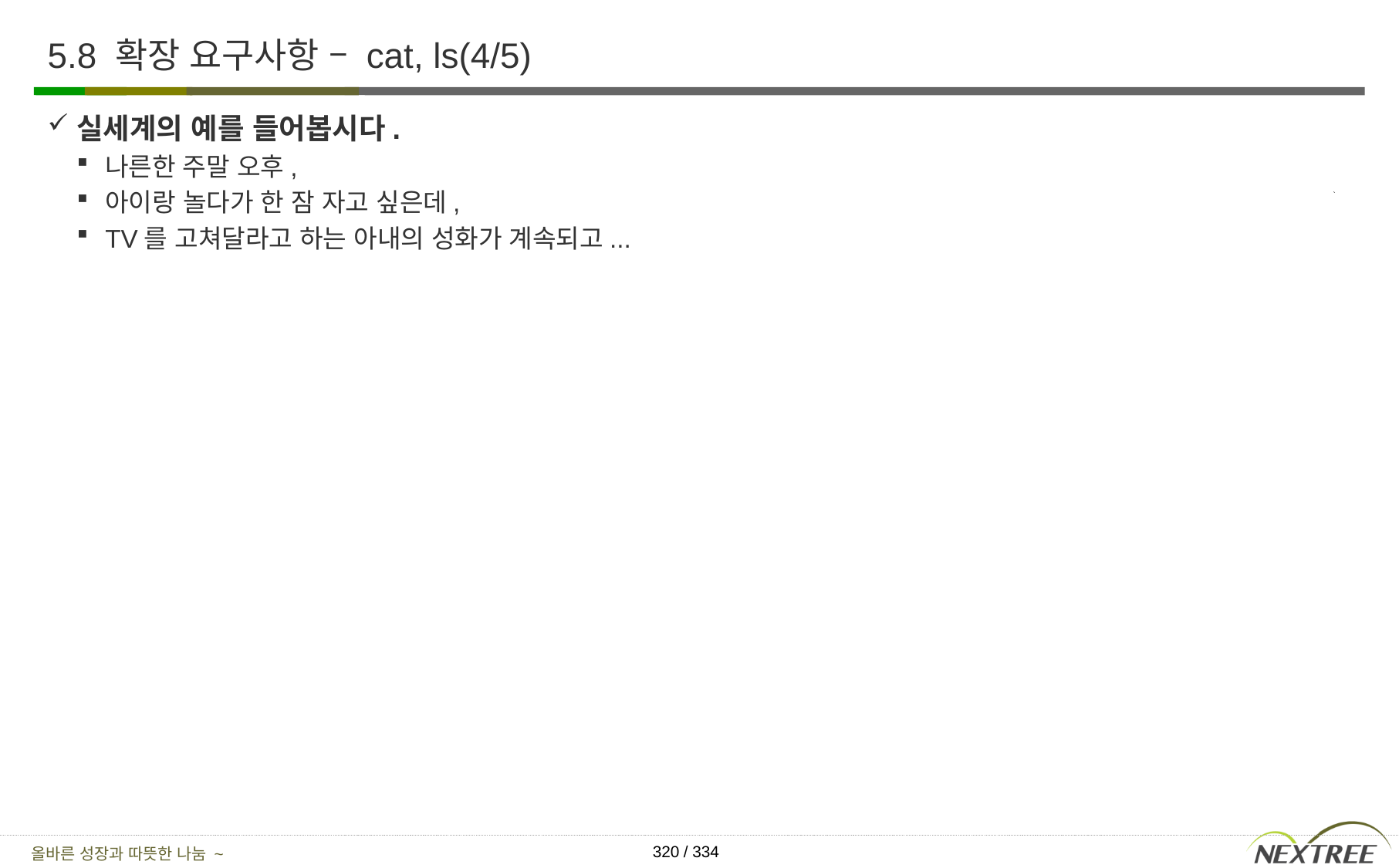

# 5.8 확장 요구사항 – cat, ls(4/5)
실세계의 예를 들어봅시다.
나른한 주말 오후,
아이랑 놀다가 한 잠 자고 싶은데,
TV를 고쳐달라고 하는 아내의 성화가 계속되고...